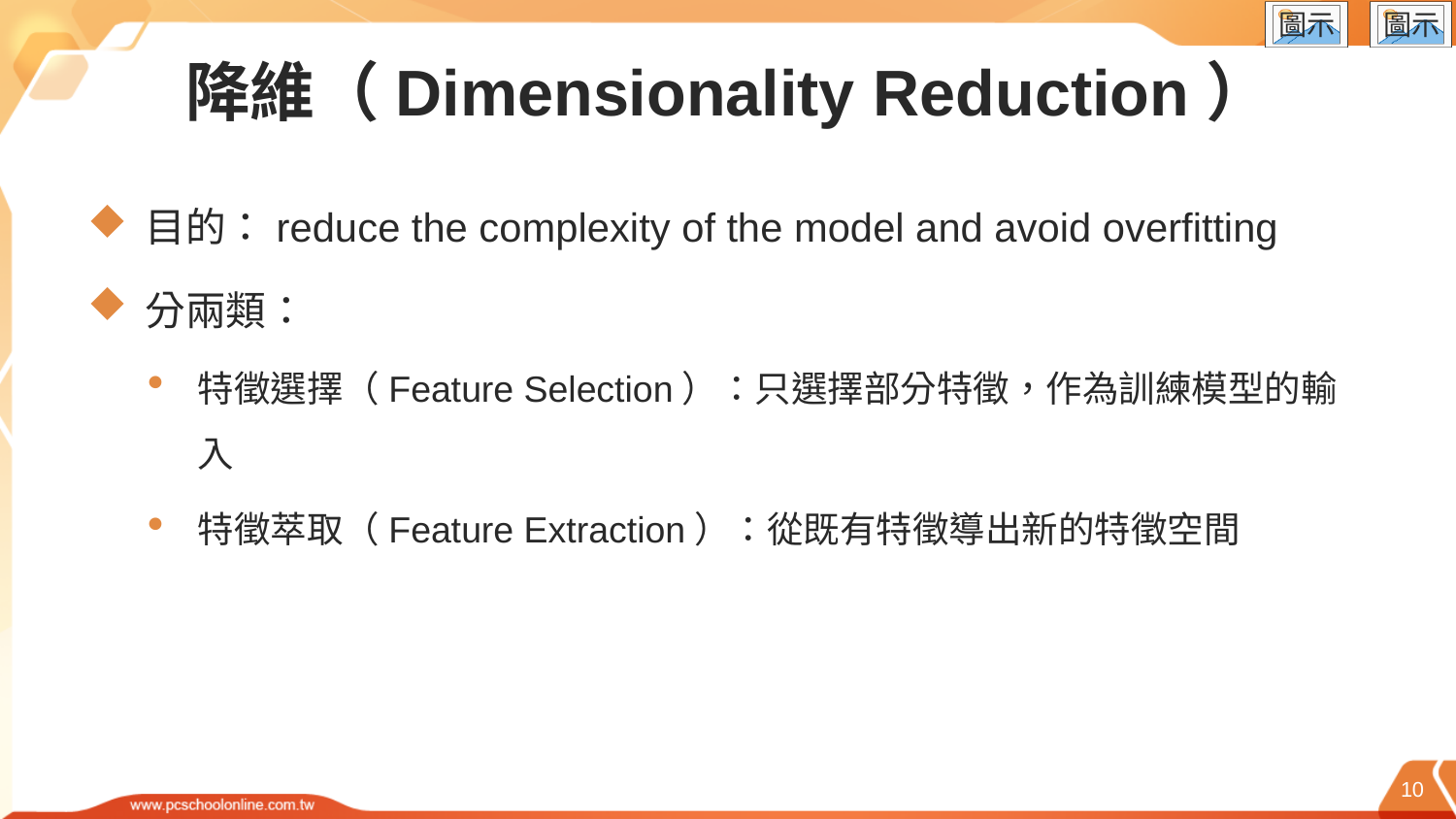

# 降維（Dimensionality Reduction）
目的：reduce the complexity of the model and avoid overfitting
分兩類：
特徵選擇（Feature Selection）：只選擇部分特徵，作為訓練模型的輸入
特徵萃取（Feature Extraction）：從既有特徵導出新的特徵空間

10